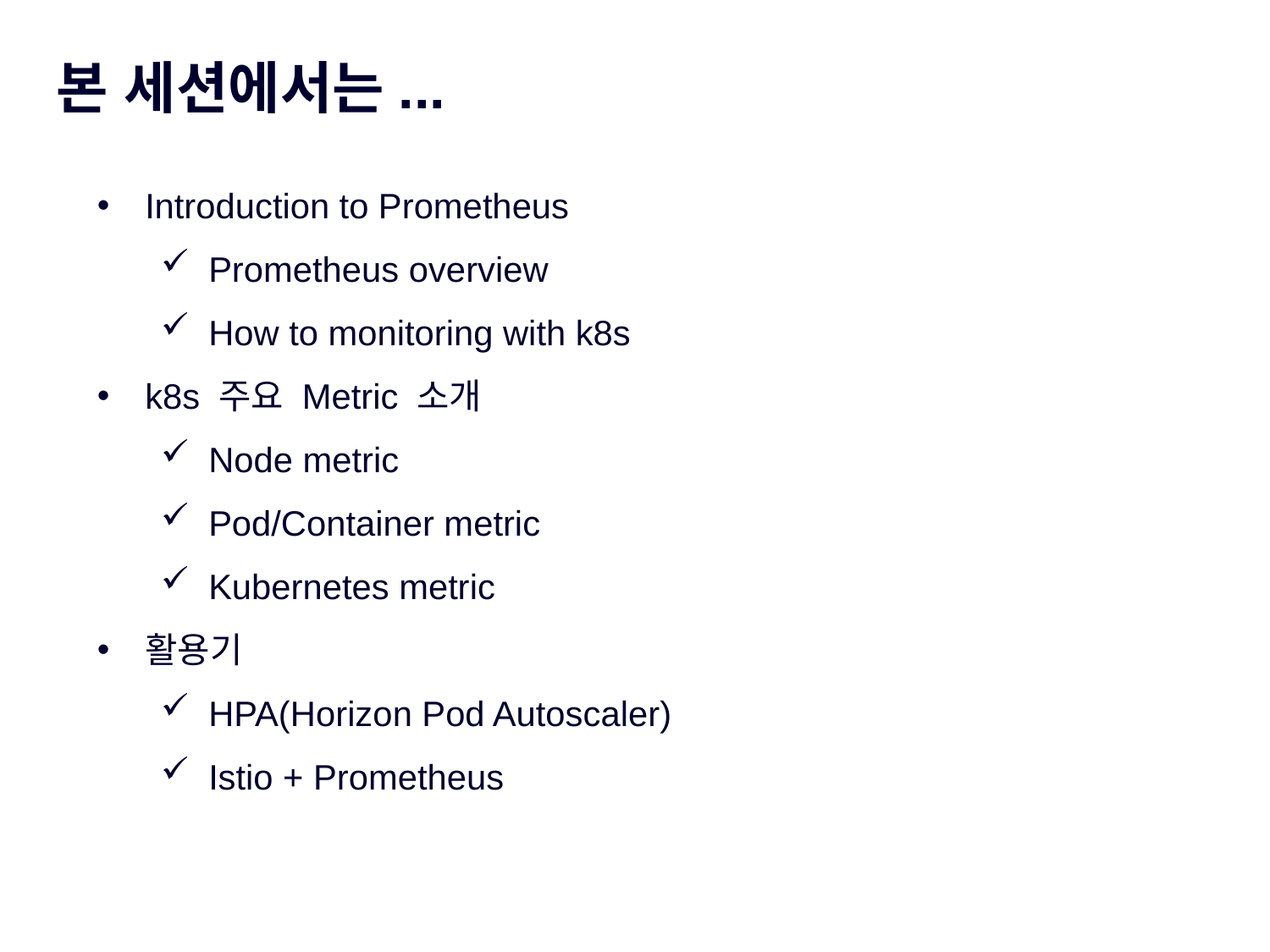

본 세션에서는...
Introduction to Prometheus
Prometheus overview
How to monitoring with k8s
k8s 주요 Metric 소개
Node metric
Pod/Container metric
Kubernetes metric
활용기
HPA(Horizon Pod Autoscaler)
Istio + Prometheus